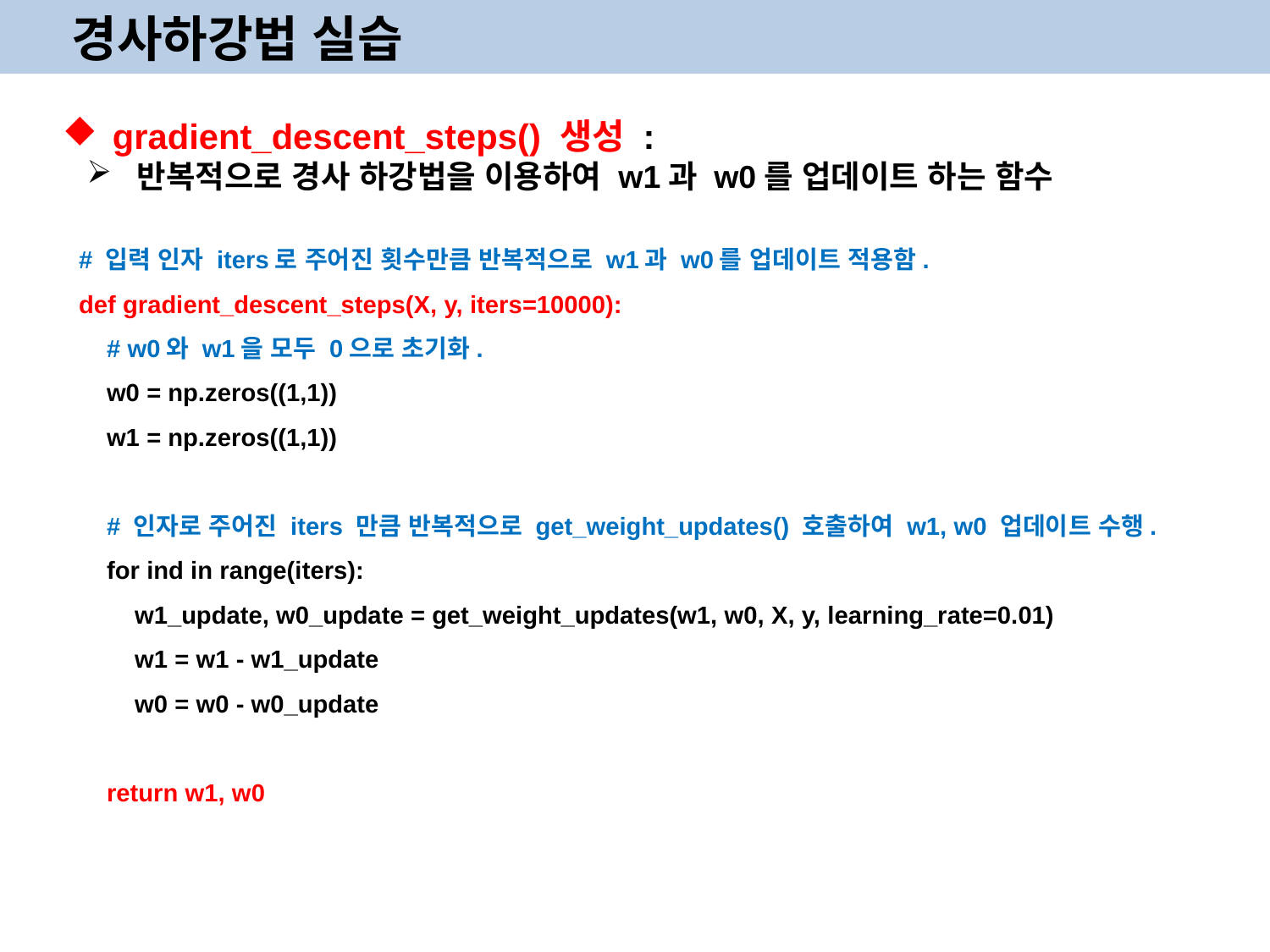

경사하강법 실습
gradient_descent_steps() 생성 :
반복적으로 경사 하강법을 이용하여 w1과 w0를 업데이트 하는 함수
# 입력 인자 iters로 주어진 횟수만큼 반복적으로 w1과 w0를 업데이트 적용함.
def gradient_descent_steps(X, y, iters=10000):
    # w0와 w1을 모두 0으로 초기화.
    w0 = np.zeros((1,1))
    w1 = np.zeros((1,1))

    # 인자로 주어진 iters 만큼 반복적으로 get_weight_updates() 호출하여 w1, w0 업데이트 수행.
    for ind in range(iters):
        w1_update, w0_update = get_weight_updates(w1, w0, X, y, learning_rate=0.01)
        w1 = w1 - w1_update
        w0 = w0 - w0_update

    return w1, w0